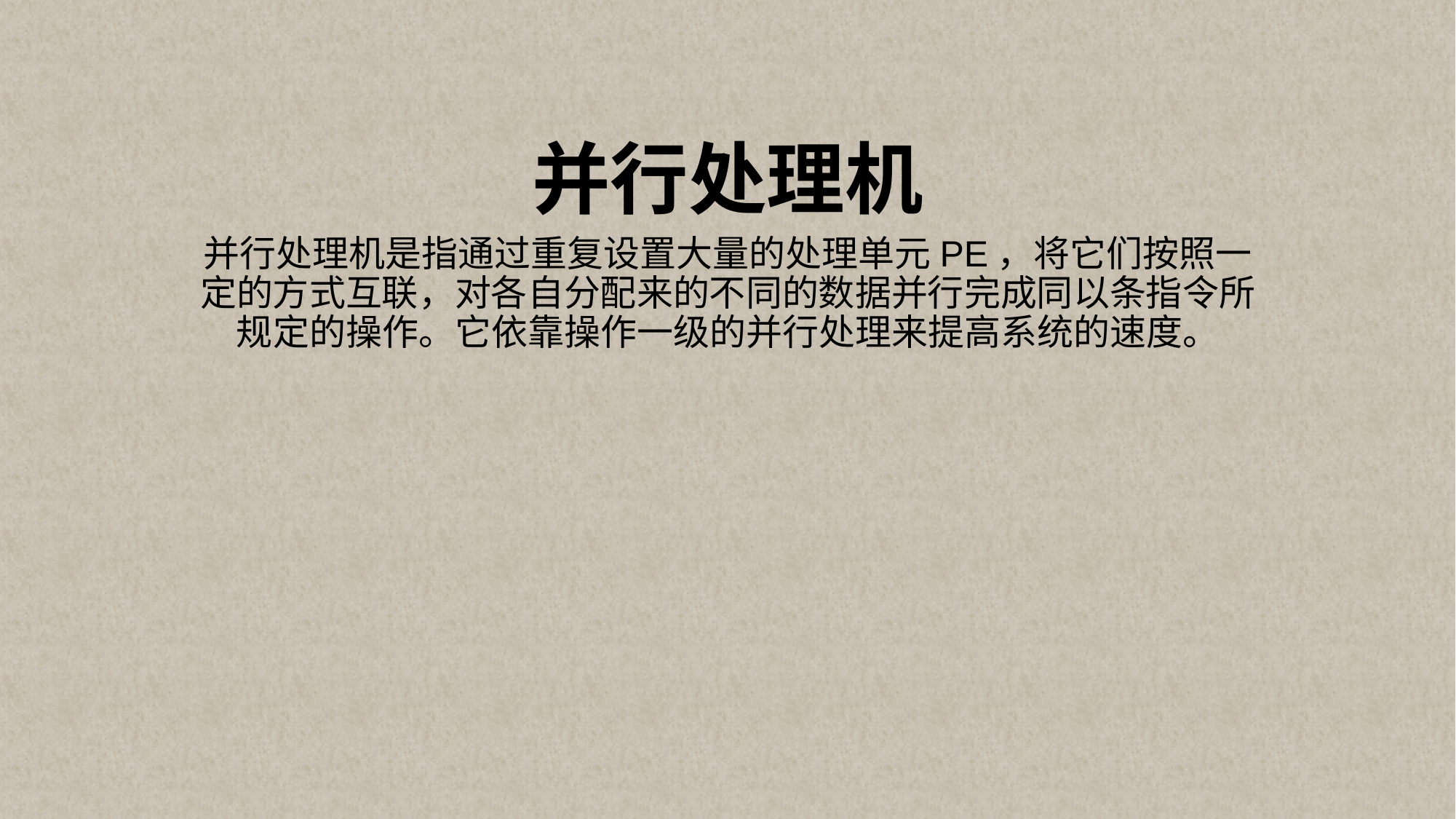

# 并行处理机
并行处理机是指通过重复设置大量的处理单元PE，将它们按照一定的方式互联，对各自分配来的不同的数据并行完成同以条指令所规定的操作。它依靠操作一级的并行处理来提高系统的速度。